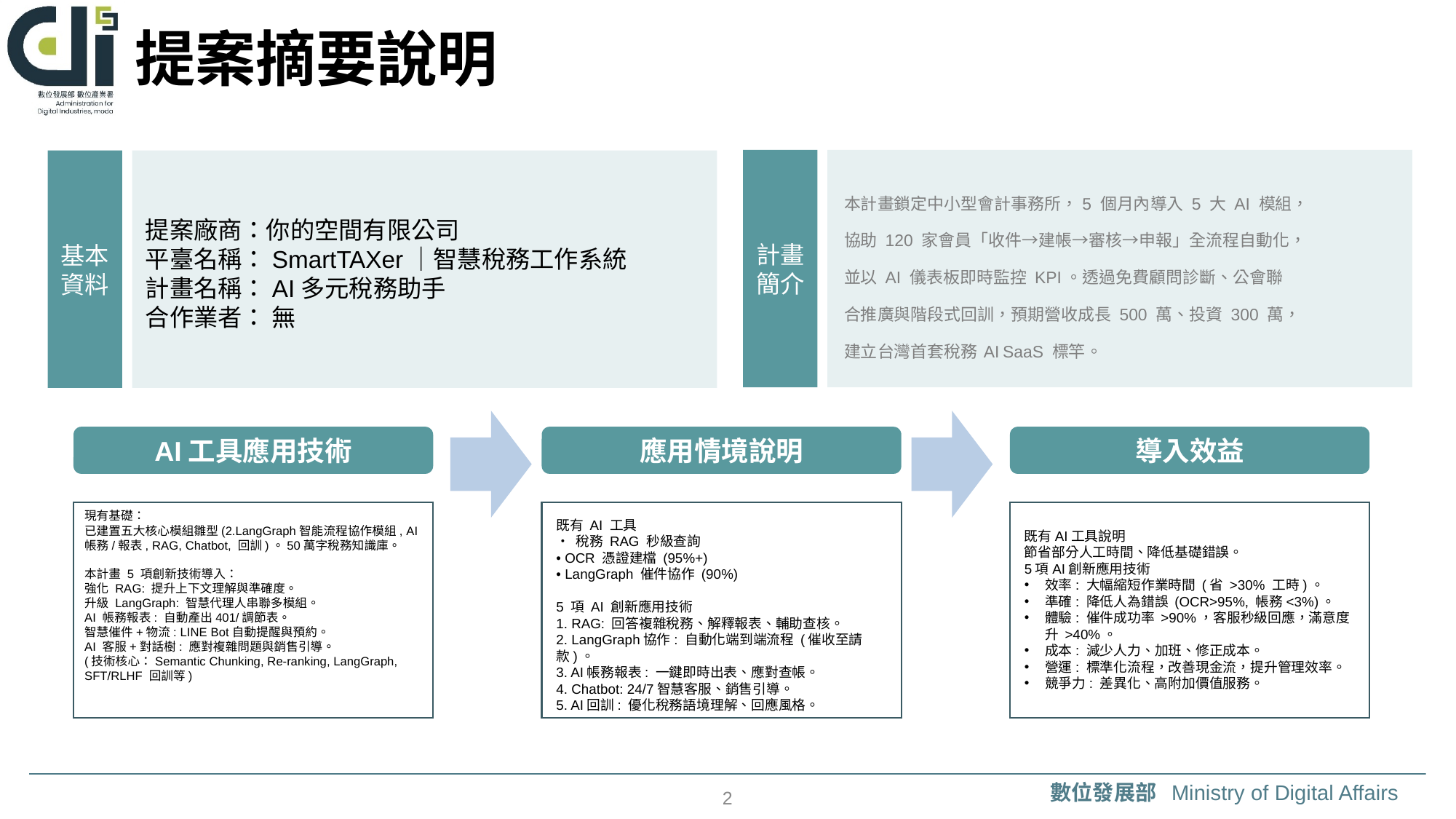

# 提案摘要說明
計畫簡介
本計畫鎖定中小型會計事務所，5 個月內導入 5 大 AI 模組，
協助 120 家會員「收件→建帳→審核→申報」全流程自動化，
並以 AI 儀表板即時監控 KPI。透過免費顧問診斷、公會聯
合推廣與階段式回訓，預期營收成長 500 萬、投資 300 萬，
建立台灣首套稅務 AI SaaS 標竿。
基本資料

提案廠商：你的空間有限公司
平臺名稱：SmartTAXer｜智慧稅務工作系統
計畫名稱：AI多元稅務助手
合作業者： 無

AI工具應用技術
應用情境說明
導入效益

現有基礎：
已建置五大核心模組雛型(2.LangGraph智能流程協作模組, AI帳務/報表, RAG, Chatbot, 回訓)。50萬字稅務知識庫。

本計畫 5 項創新技術導入：
強化 RAG: 提升上下文理解與準確度。
升級 LangGraph: 智慧代理人串聯多模組。
AI 帳務報表: 自動產出401/調節表。
智慧催件+物流: LINE Bot自動提醒與預約。
AI 客服+對話樹: 應對複雜問題與銷售引導。
(技術核心：Semantic Chunking, Re-ranking, LangGraph, SFT/RLHF 回訓等)
既有 AI 工具
• 稅務 RAG 秒級查詢
• OCR 憑證建檔 (95%+)
• LangGraph 催件協作 (90%)

5 項 AI 創新應用技術
1. RAG: 回答複雜稅務、解釋報表、輔助查核。
2. LangGraph協作: 自動化端到端流程 (催收至請款)。
3. AI帳務報表: 一鍵即時出表、應對查帳。
4. Chatbot: 24/7智慧客服、銷售引導。
5. AI回訓: 優化稅務語境理解、回應風格。
既有AI工具說明
節省部分人工時間、降低基礎錯誤。
5項AI創新應用技術
效率: 大幅縮短作業時間 (省 >30% 工時)。
準確: 降低人為錯誤 (OCR>95%, 帳務<3%)。
體驗: 催件成功率 >90%，客服秒級回應，滿意度升 >40%。
成本: 減少人力、加班、修正成本。
營運: 標準化流程，改善現金流，提升管理效率。
競爭力: 差異化、高附加價值服務。
2